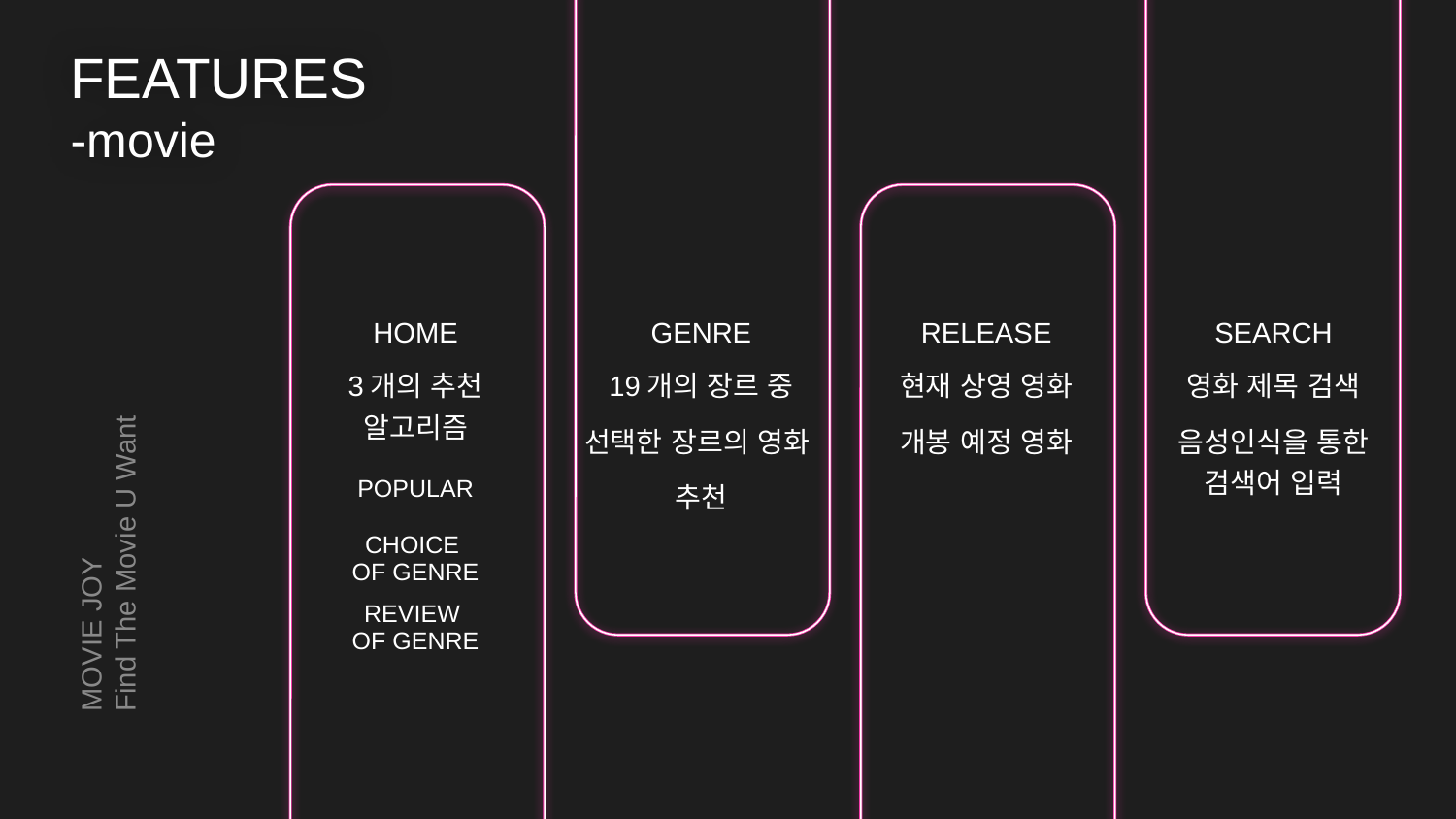

FEATURES
-movie

| HOME | GENRE | RELEASE | SEARCH |
| --- | --- | --- | --- |
| 3개의 추천 알고리즘 | 19개의 장르 중 | 현재 상영 영화 | 영화 제목 검색 |
|  | 선택한 장르의 영화 | 개봉 예정 영화 | 음성인식을 통한 검색어 입력 |
| POPULAR | 추천 |  |  |
| CHOICE OF GENRE |  |  |  |
| REVIEW OF GENRE |  |  |  |
MOVIE JOY
Find The Movie U Want